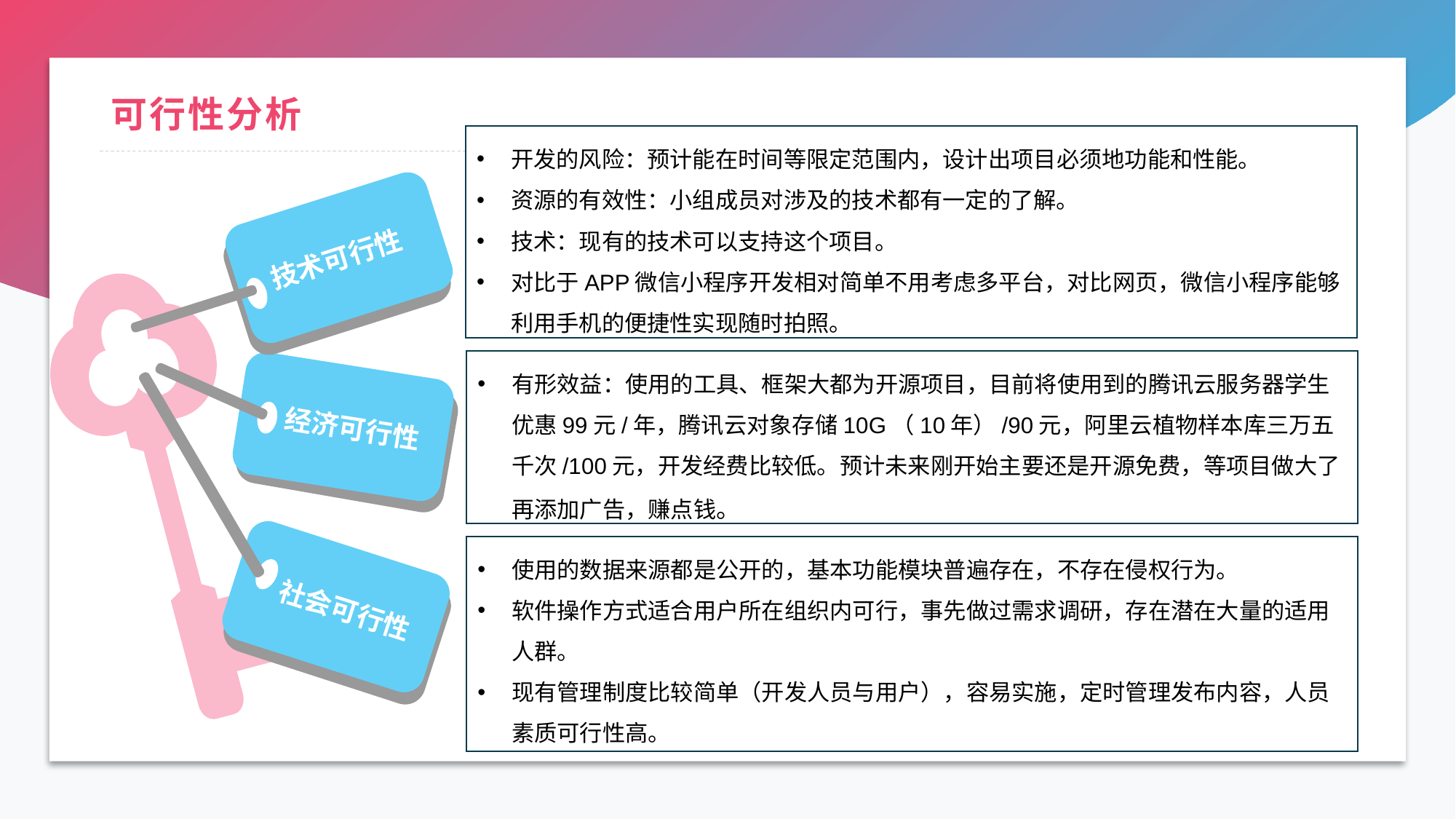

# 可行性分析
开发的风险：预计能在时间等限定范围内，设计出项目必须地功能和性能。
资源的有效性：小组成员对涉及的技术都有一定的了解。
技术：现有的技术可以支持这个项目。
对比于APP微信小程序开发相对简单不用考虑多平台，对比网页，微信小程序能够利用手机的便捷性实现随时拍照。

技术可行性

有形效益：使用的工具、框架大都为开源项目，目前将使用到的腾讯云服务器学生优惠99元/年，腾讯云对象存储10G（10年）/90元，阿里云植物样本库三万五千次/100元，开发经费比较低。预计未来刚开始主要还是开源免费，等项目做大了再添加广告，赚点钱。

   经济可行性

使用的数据来源都是公开的，基本功能模块普遍存在，不存在侵权行为。
软件操作方式适合用户所在组织内可行，事先做过需求调研，存在潜在大量的适用人群。
现有管理制度比较简单（开发人员与用户），容易实施，定时管理发布内容，人员素质可行性高。

   社会可行性